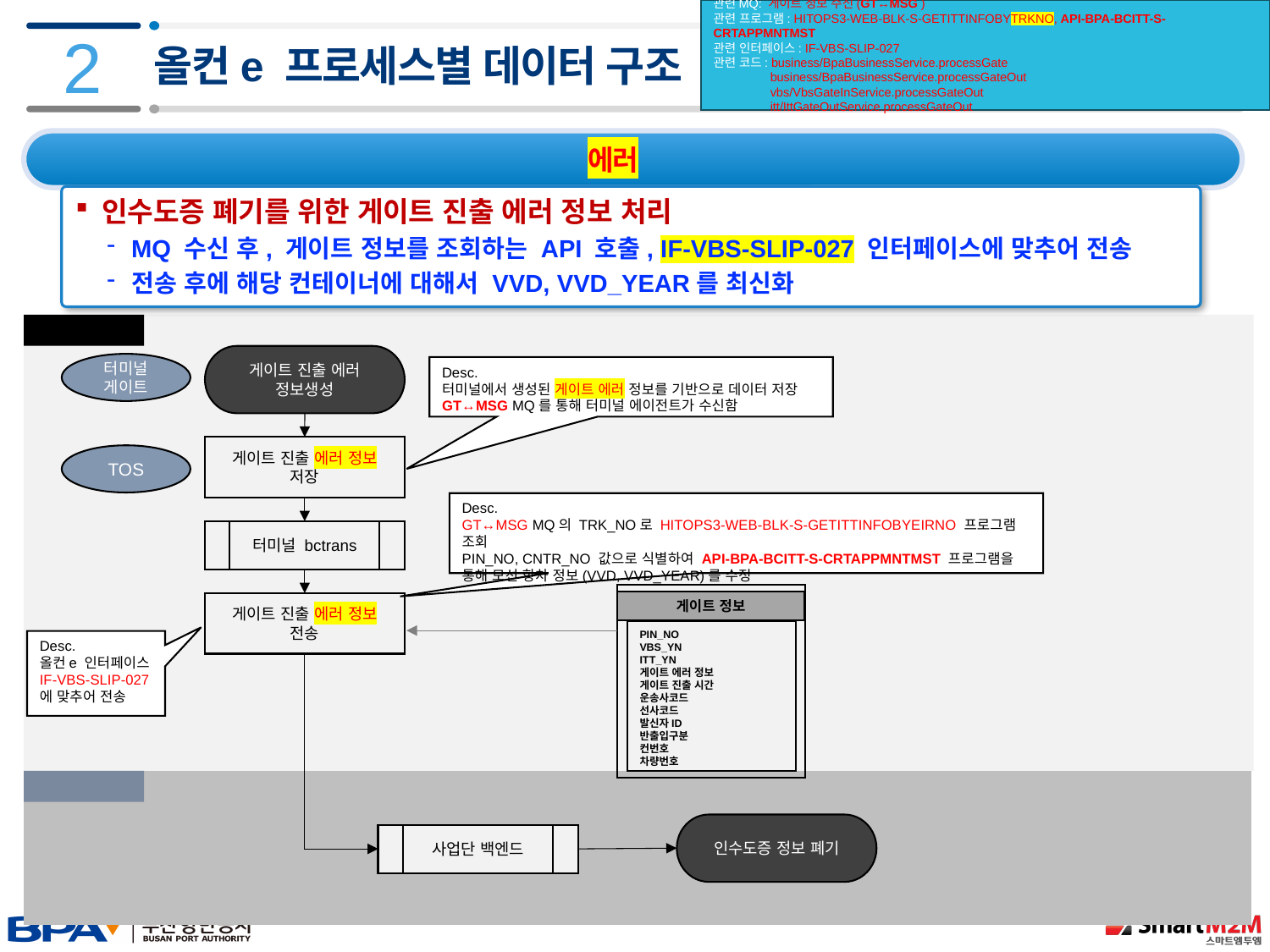

관련MQ: 게이트 정보 수신(GT↔MSG )
관련 프로그램: HITOPS3-WEB-BLK-S-GETITTINFOBYTRKNO, API-BPA-BCITT-S-CRTAPPMNTMST
관련 인터페이스: IF-VBS-SLIP-027
관련 코드: business/BpaBusinessService.processGate
  business/BpaBusinessService.processGateOut
  vbs/VbsGateInService.processGateOut
  itt/IttGateOutService.processGateOut
2
올컨e 프로세스별 데이터 구조
2.3 데이터 구조 및 프로세스 – 5-2) 게이트 진출 에러 결과
인수도증 폐기를 위한 게이트 진출 에러 정보 처리
MQ 수신 후, 게이트 정보를 조회하는 API 호출, IF-VBS-SLIP-027 인터페이스에 맞추어 전송
전송 후에 해당 컨테이너에 대해서 VVD, VVD_YEAR를 최신화

터미널 IDC
게이트 진출 에러 정보생성
터미널
게이트
Desc.
터미널에서 생성된 게이트 에러 정보를 기반으로 데이터 저장
GT↔MSG MQ를 통해 터미널 에이전트가 수신함
게이트 진출 에러 정보 저장
TOS
Desc.
GT↔MSG MQ의 TRK_NO로 HITOPS3-WEB-BLK-S-GETITTINFOBYEIRNO 프로그램 조회
PIN_NO, CNTR_NO 값으로 식별하여 API-BPA-BCITT-S-CRTAPPMNTMST 프로그램을 통해 모선 항차 정보(VVD, VVD_YEAR)를 수정
터미널 bctrans

게이트 정보
PIN_NO
VBS_YN
ITT_YN
게이트 에러 정보
게이트 진출 시간
운송사코드
선사코드
발신자ID
반출입구분
컨번호
차량번호
게이트 진출 에러 정보 전송
Desc.
올컨e 인터페이스 IF-VBS-SLIP-027
에 맞추어 전송
사업단 IDC

인수도증 정보 폐기
사업단 백엔드